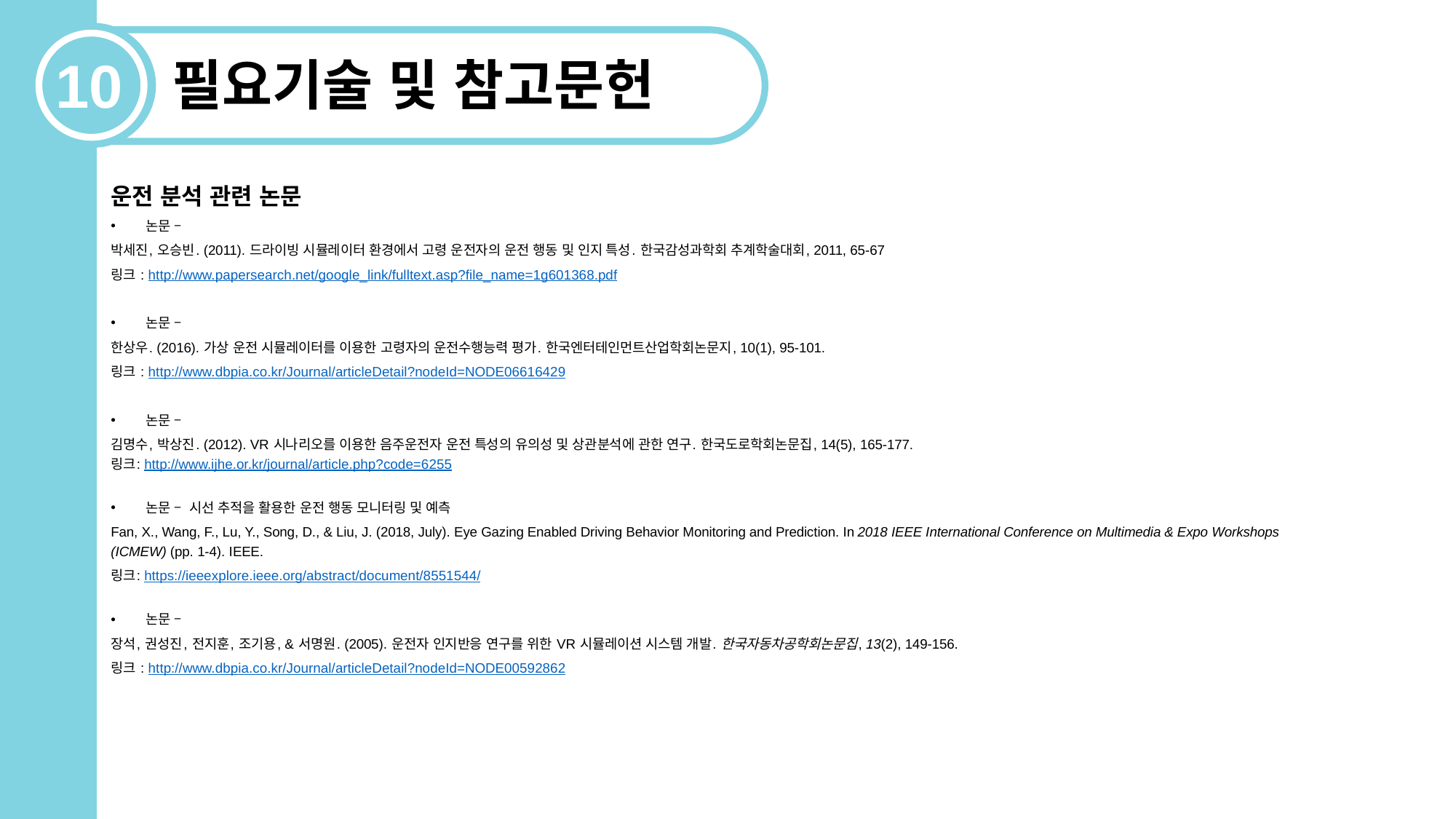

10
필요기술 및 참고문헌
운전 분석 관련 논문
논문 –
박세진, 오승빈. (2011). 드라이빙 시뮬레이터 환경에서 고령 운전자의 운전 행동 및 인지 특성. 한국감성과학회 추계학술대회, 2011, 65-67
링크 : http://www.papersearch.net/google_link/fulltext.asp?file_name=1g601368.pdf

논문 –
한상우. (2016). 가상 운전 시뮬레이터를 이용한 고령자의 운전수행능력 평가. 한국엔터테인먼트산업학회논문지, 10(1), 95-101.
링크 : http://www.dbpia.co.kr/Journal/articleDetail?nodeId=NODE06616429

논문 –
김명수, 박상진. (2012). VR 시나리오를 이용한 음주운전자 운전 특성의 유의성 및 상관분석에 관한 연구. 한국도로학회논문집, 14(5), 165-177.
링크: http://www.ijhe.or.kr/journal/article.php?code=6255

논문 –  시선 추적을 활용한 운전 행동 모니터링 및 예측
Fan, X., Wang, F., Lu, Y., Song, D., & Liu, J. (2018, July). Eye Gazing Enabled Driving Behavior Monitoring and Prediction. In 2018 IEEE International Conference on Multimedia & Expo Workshops (ICMEW) (pp. 1-4). IEEE.
링크: https://ieeexplore.ieee.org/abstract/document/8551544/

논문 –
장석, 권성진, 전지훈, 조기용, & 서명원. (2005). 운전자 인지반응 연구를 위한 VR 시뮬레이션 시스템 개발. 한국자동차공학회논문집, 13(2), 149-156.
링크 : http://www.dbpia.co.kr/Journal/articleDetail?nodeId=NODE00592862